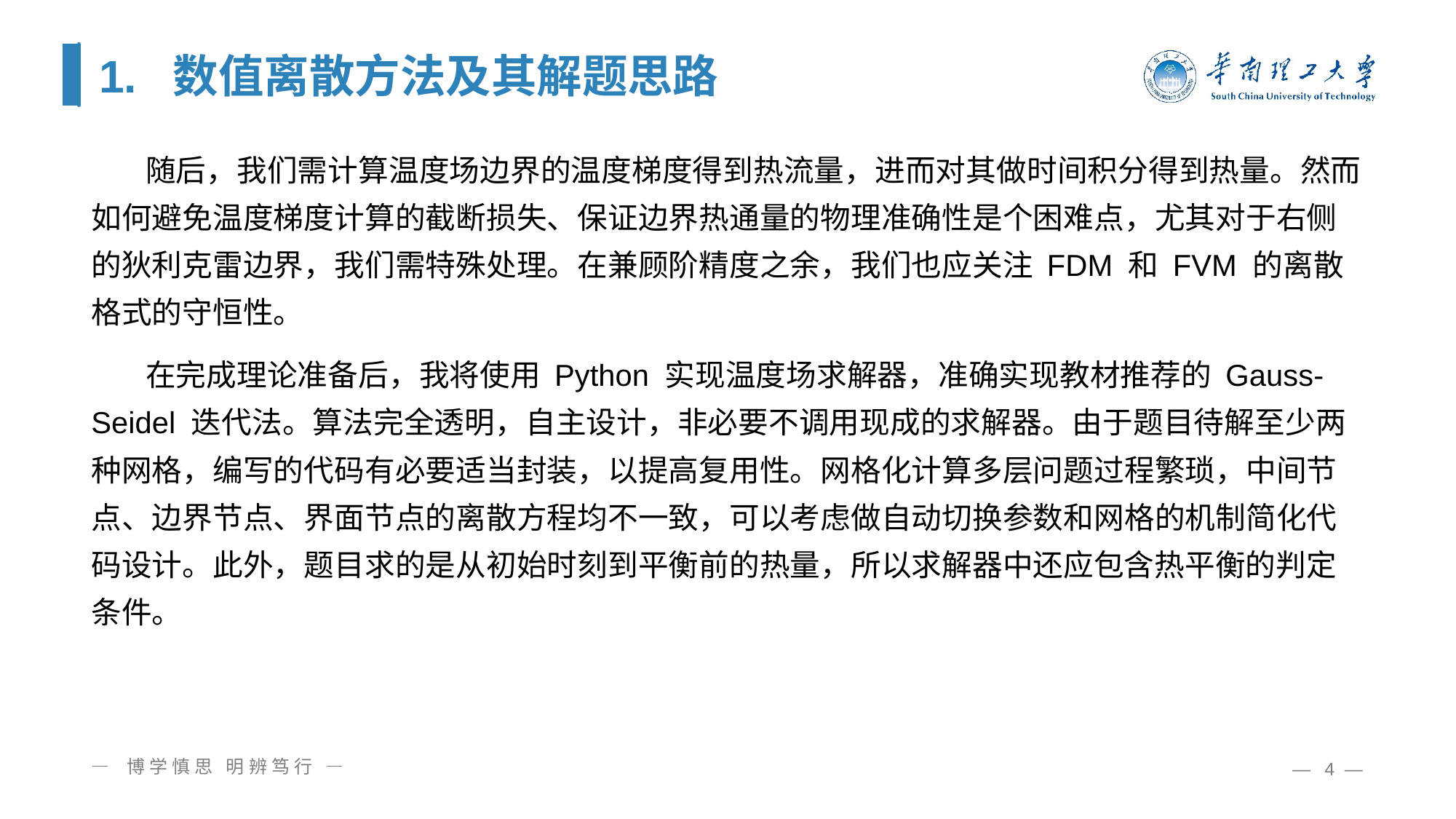

# 1.  数值离散方法及其解题思路
       随后，我们需计算温度场边界的温度梯度得到热流量，进而对其做时间积分得到热量。然而如何避免温度梯度计算的截断损失、保证边界热通量的物理准确性是个困难点，尤其对于右侧的狄利克雷边界，我们需特殊处理。在兼顾阶精度之余，我们也应关注 FDM 和 FVM 的离散格式的守恒性。
       在完成理论准备后，我将使用 Python 实现温度场求解器，准确实现教材推荐的 Gauss-Seidel 迭代法。算法完全透明，自主设计，非必要不调用现成的求解器。由于题目待解至少两种网格，编写的代码有必要适当封装，以提高复用性。网格化计算多层问题过程繁琐，中间节点、边界节点、界面节点的离散方程均不一致，可以考虑做自动切换参数和网格的机制简化代码设计。此外，题目求的是从初始时刻到平衡前的热量，所以求解器中还应包含热平衡的判定条件。

— 博学慎思 明辨笃行 —
— 4 —